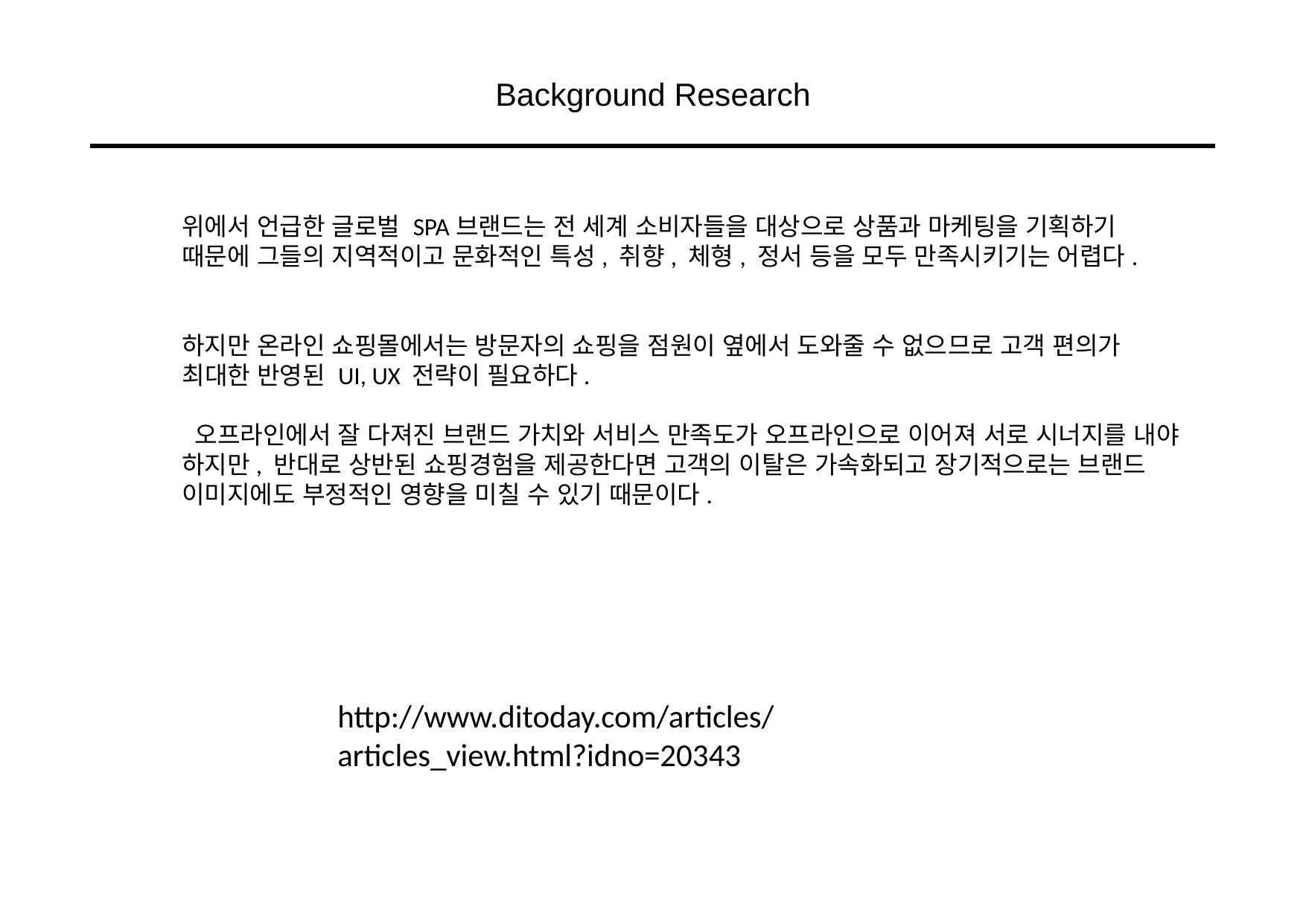

Background Research
위에서 언급한 글로벌 SPA브랜드는 전 세계 소비자들을 대상으로 상품과 마케팅을 기획하기 때문에 그들의 지역적이고 문화적인 특성, 취향, 체형, 정서 등을 모두 만족시키기는 어렵다.

하지만 온라인 쇼핑몰에서는 방문자의 쇼핑을 점원이 옆에서 도와줄 수 없으므로 고객 편의가 최대한 반영된 UI, UX 전략이 필요하다.

 오프라인에서 잘 다져진 브랜드 가치와 서비스 만족도가 오프라인으로 이어져 서로 시너지를 내야 하지만, 반대로 상반된 쇼핑경험을 제공한다면 고객의 이탈은 가속화되고 장기적으로는 브랜드 이미지에도 부정적인 영향을 미칠 수 있기 때문이다.
http://www.ditoday.com/articles/articles_view.html?idno=20343